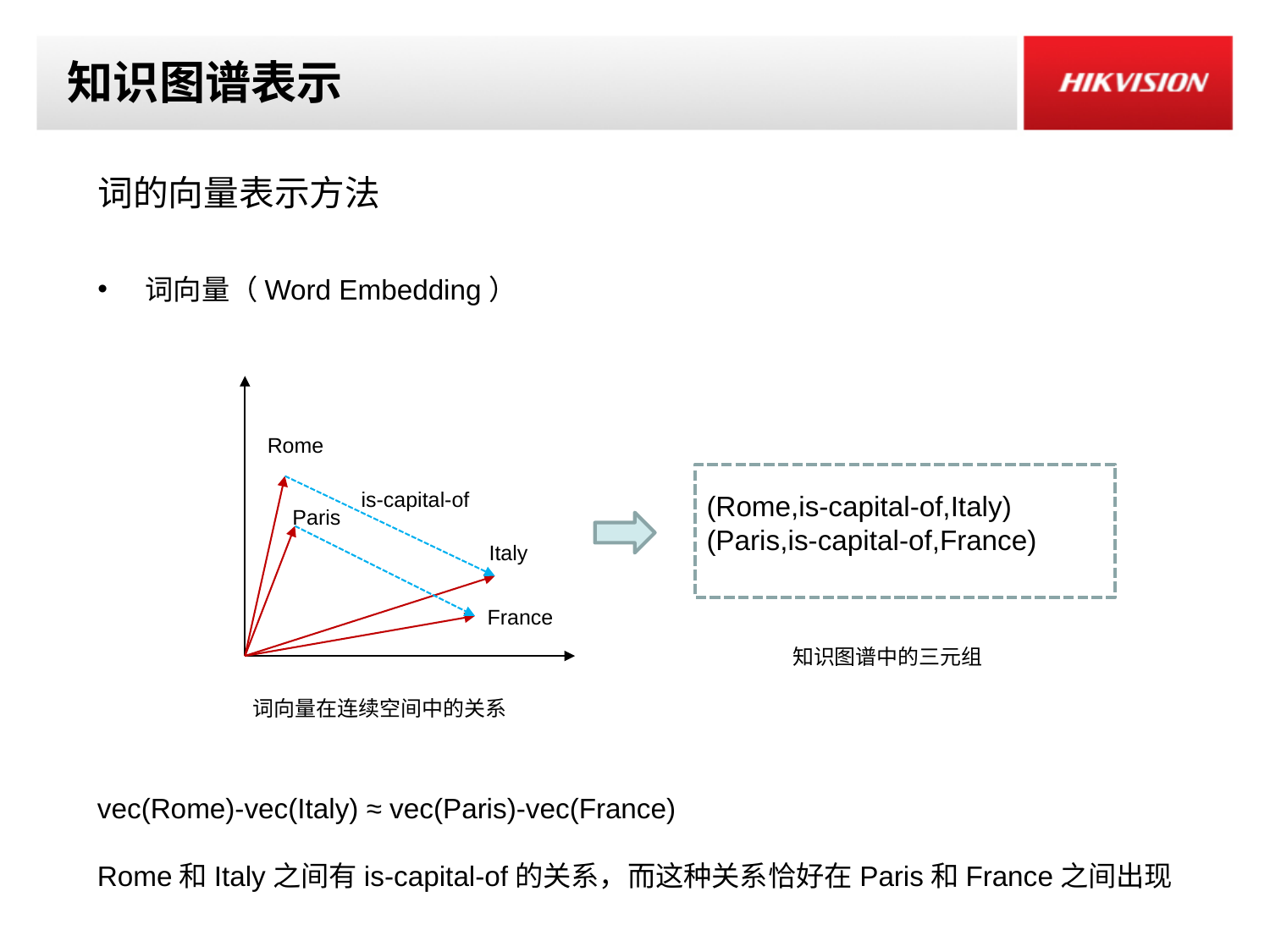

# 知识图谱表示

词的向量表示方法

词向量（Word Embedding）

Rome

is-capital-of
(Rome,is-capital-of,Italy)
(Paris,is-capital-of,France)
Paris

Italy
France
知识图谱中的三元组
词向量在连续空间中的关系
vec(Rome)-vec(Italy) ≈ vec(Paris)-vec(France)

Rome和Italy之间有is-capital-of的关系，而这种关系恰好在Paris和France之间出现